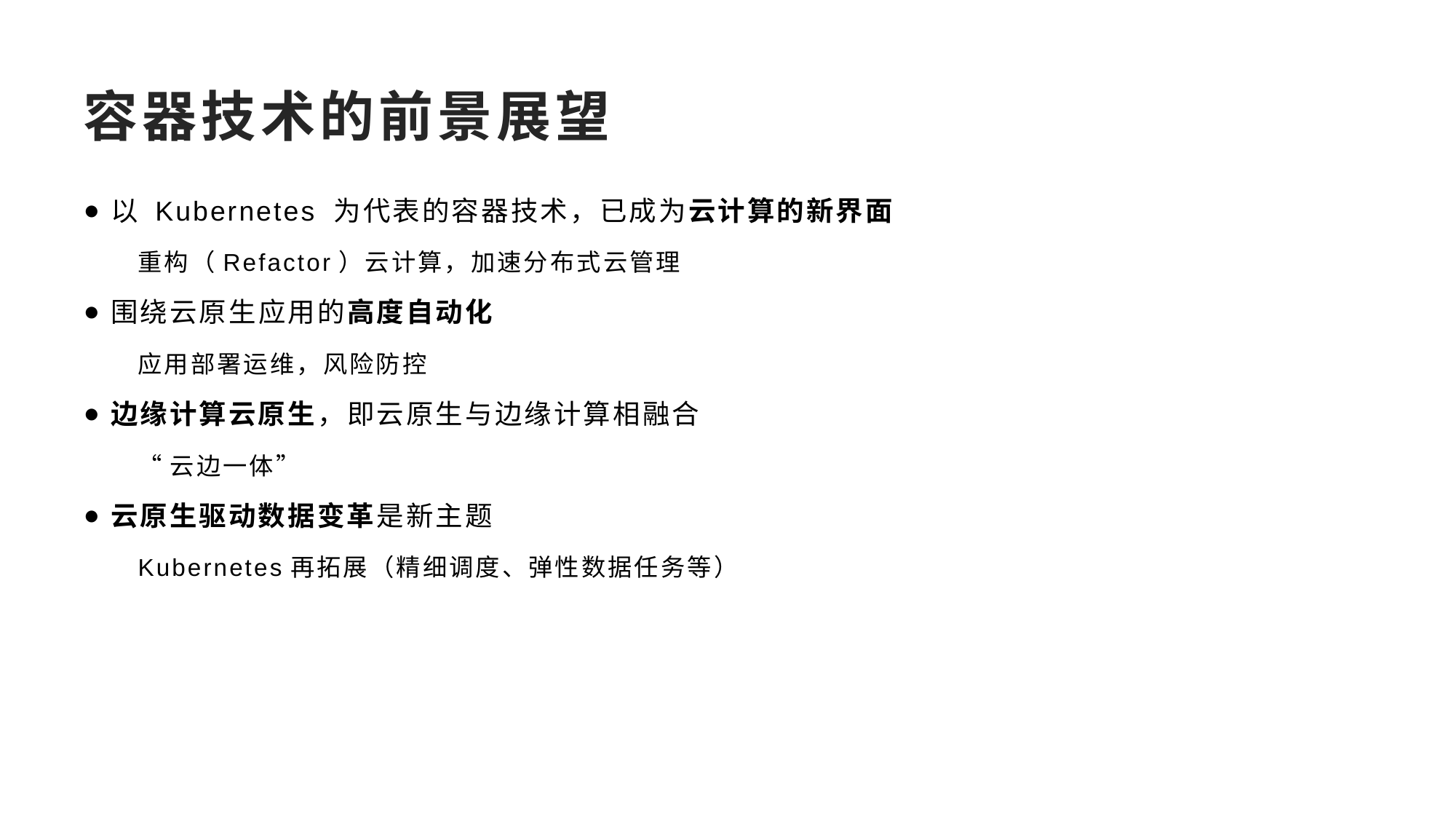

# 容器技术的前景展望
以 Kubernetes 为代表的容器技术，已成为云计算的新界面
重构（Refactor）云计算，加速分布式云管理
围绕云原生应用的高度自动化
应用部署运维，风险防控
边缘计算云原生，即云原生与边缘计算相融合
“云边一体”
云原生驱动数据变革是新主题
Kubernetes再拓展（精细调度、弹性数据任务等）